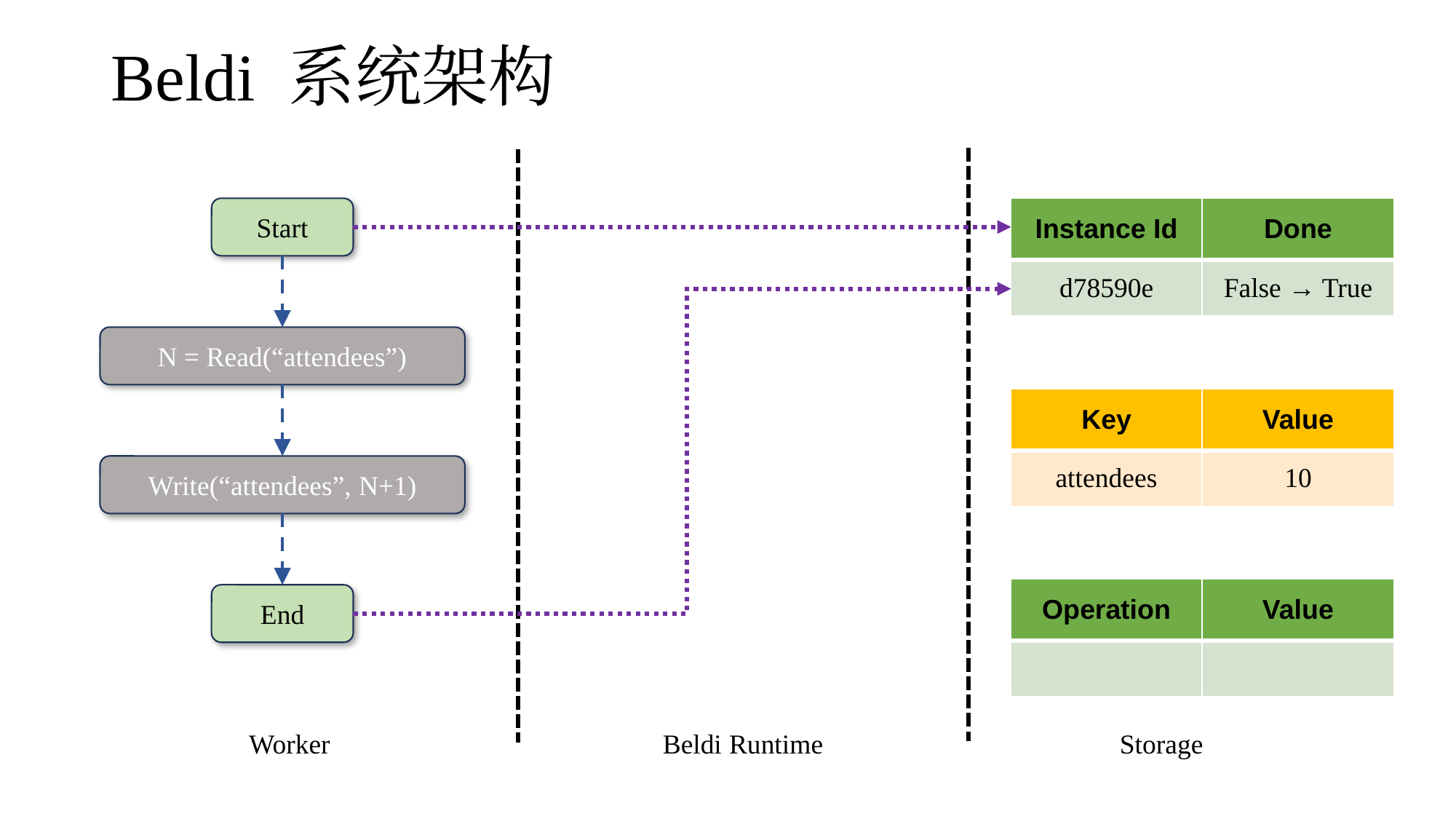

# Beldi 系统架构
Start
| Instance Id | Done |
| --- | --- |
| d78590e | False → True |
N = Read(“attendees”)
| Key | Value |
| --- | --- |
| attendees | 10 |
Write(“attendees”, N+1)
| Operation | Value |
| --- | --- |
|  |  |
End
Worker
Beldi Runtime
Storage